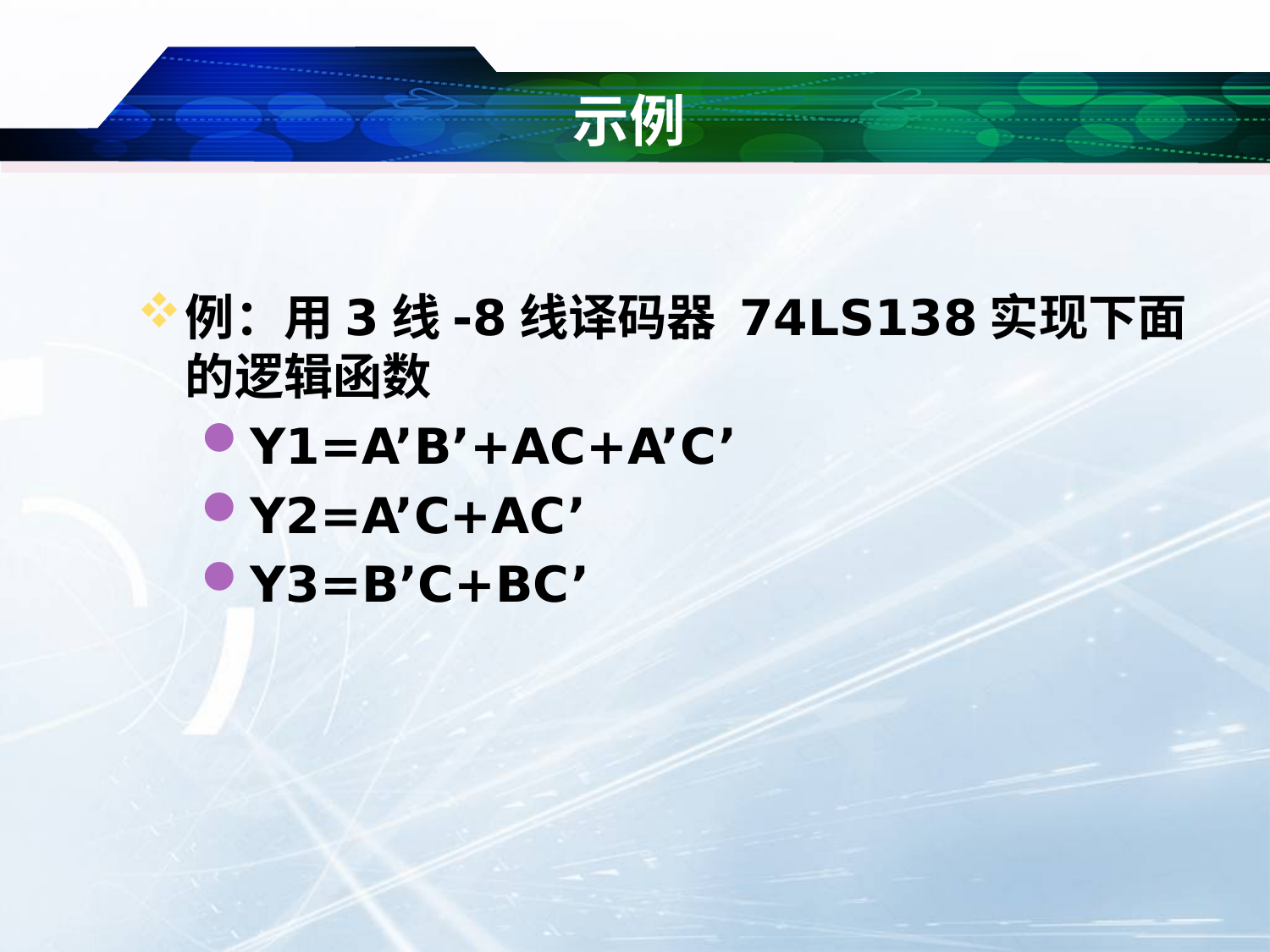

# 示例
例：用3线-8线译码器 74LS138实现下面的逻辑函数
Y1=A’B’+AC+A’C’
Y2=A’C+AC’
Y3=B’C+BC’